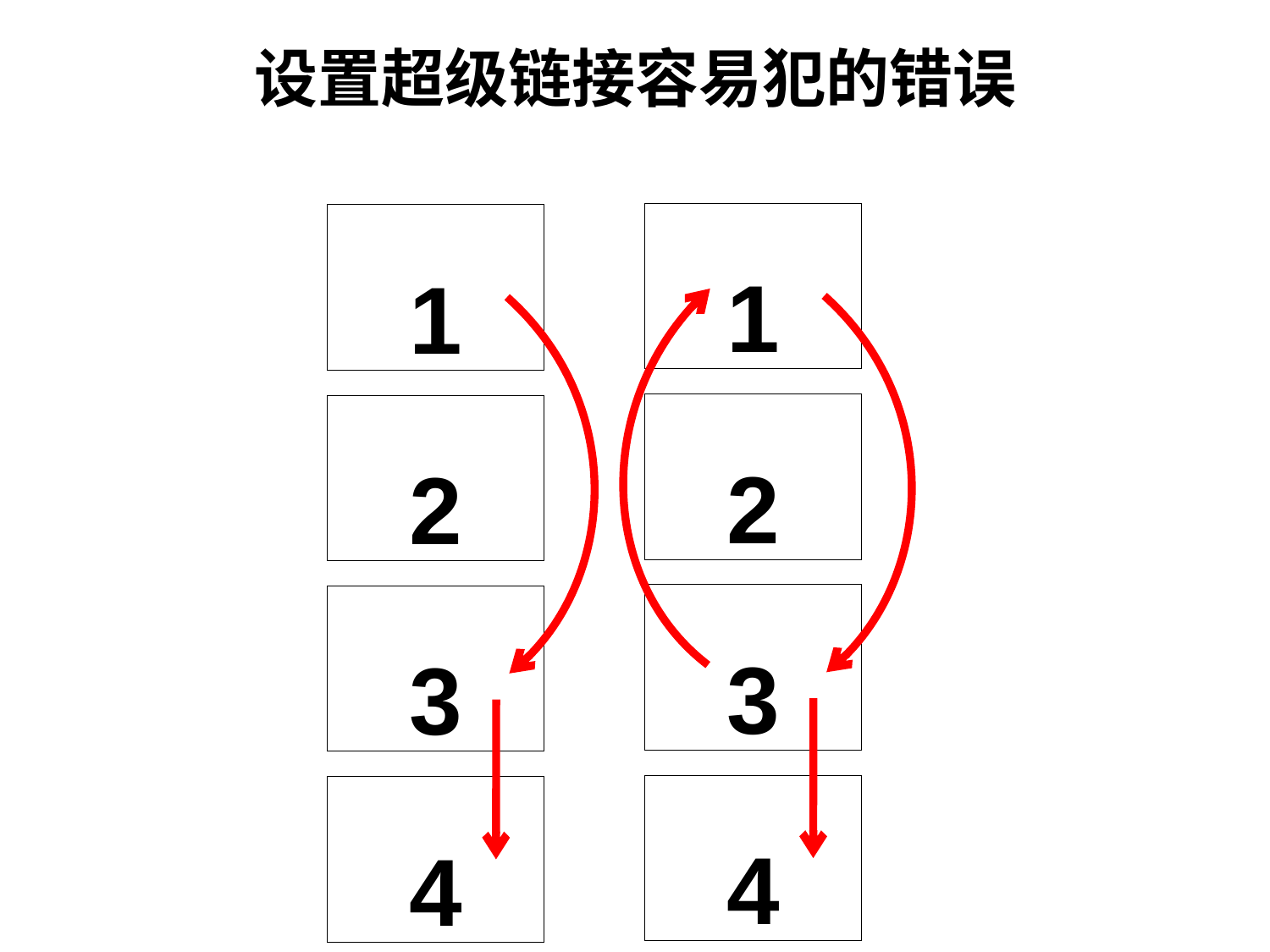

# 设置超级链接容易犯的错误
1
1

2
2
3
3
4
4